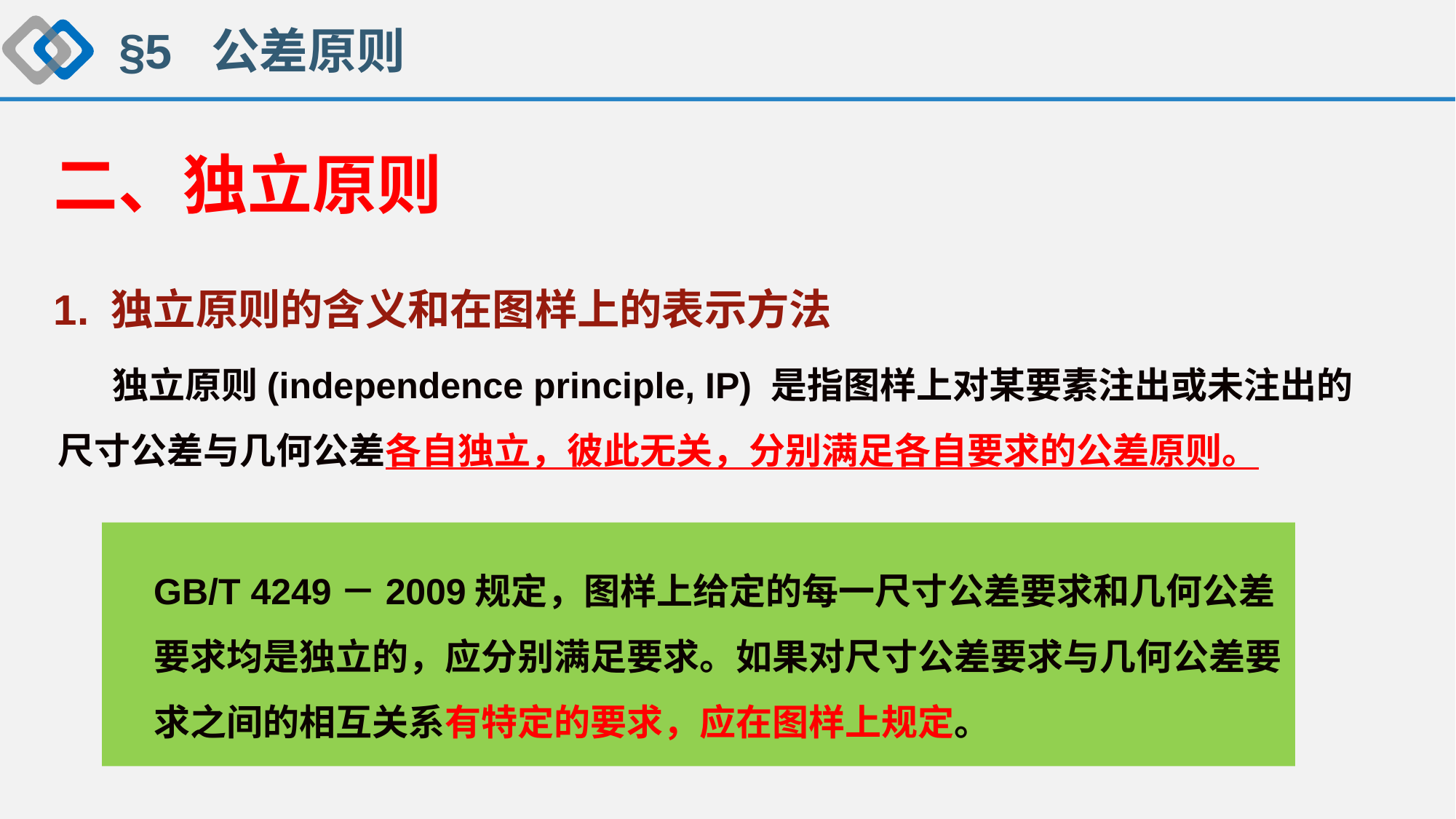

§5  公差原则
二、独立原则
1. 独立原则的含义和在图样上的表示方法
独立原则(independence principle, IP) 是指图样上对某要素注出或未注出的尺寸公差与几何公差各自独立，彼此无关，分别满足各自要求的公差原则。
GB/T 4249－2009规定，图样上给定的每一尺寸公差要求和几何公差要求均是独立的，应分别满足要求。如果对尺寸公差要求与几何公差要求之间的相互关系有特定的要求，应在图样上规定。